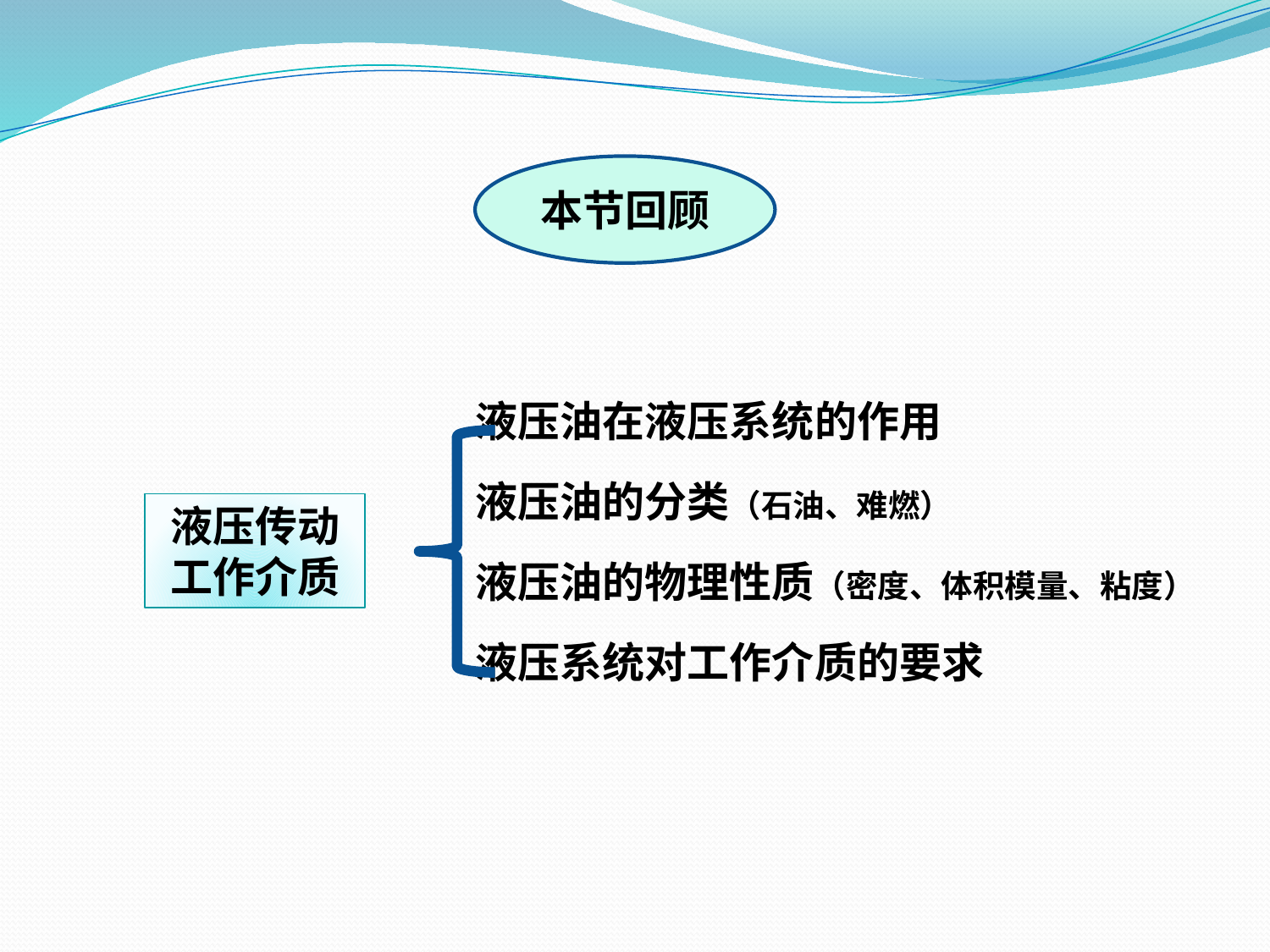

本节回顾
液压油在液压系统的作用
液压油的分类（石油、难燃）
液压油的物理性质（密度、体积模量、粘度）
液压系统对工作介质的要求

液压传动工作介质